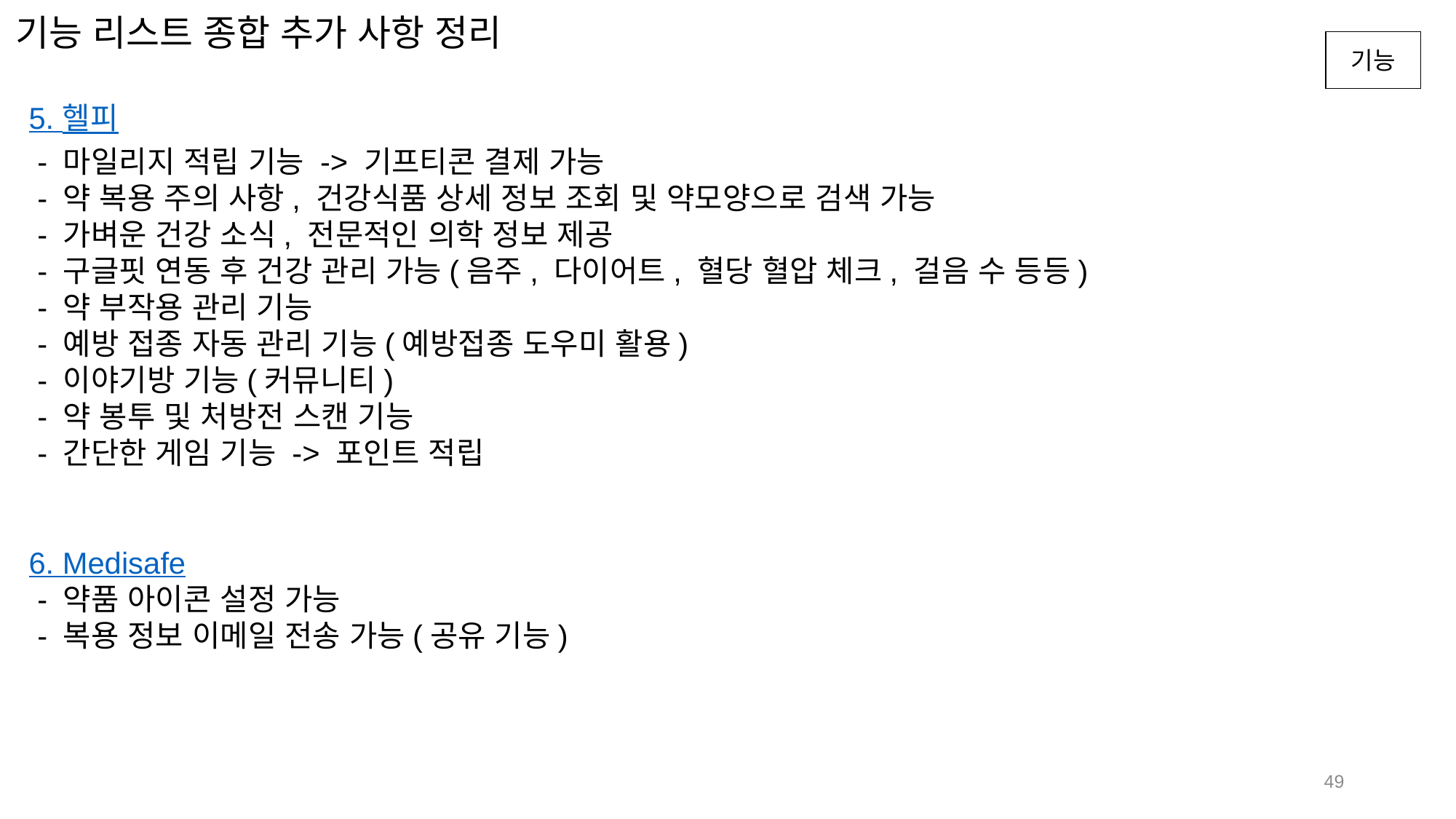

# 기능 리스트 종합 추가 사항 정리
5. 헬피
 - 마일리지 적립 기능 -> 기프티콘 결제 가능
 - 약 복용 주의 사항, 건강식품 상세 정보 조회 및 약모양으로 검색 가능
 - 가벼운 건강 소식, 전문적인 의학 정보 제공
 - 구글핏 연동 후 건강 관리 가능(음주, 다이어트, 혈당 혈압 체크, 걸음 수 등등)
 - 약 부작용 관리 기능
 - 예방 접종 자동 관리 기능(예방접종 도우미 활용)
 - 이야기방 기능(커뮤니티)
 - 약 봉투 및 처방전 스캔 기능
 - 간단한 게임 기능 -> 포인트 적립

6. Medisafe
 - 약품 아이콘 설정 가능
 - 복용 정보 이메일 전송 가능(공유 기능)
49